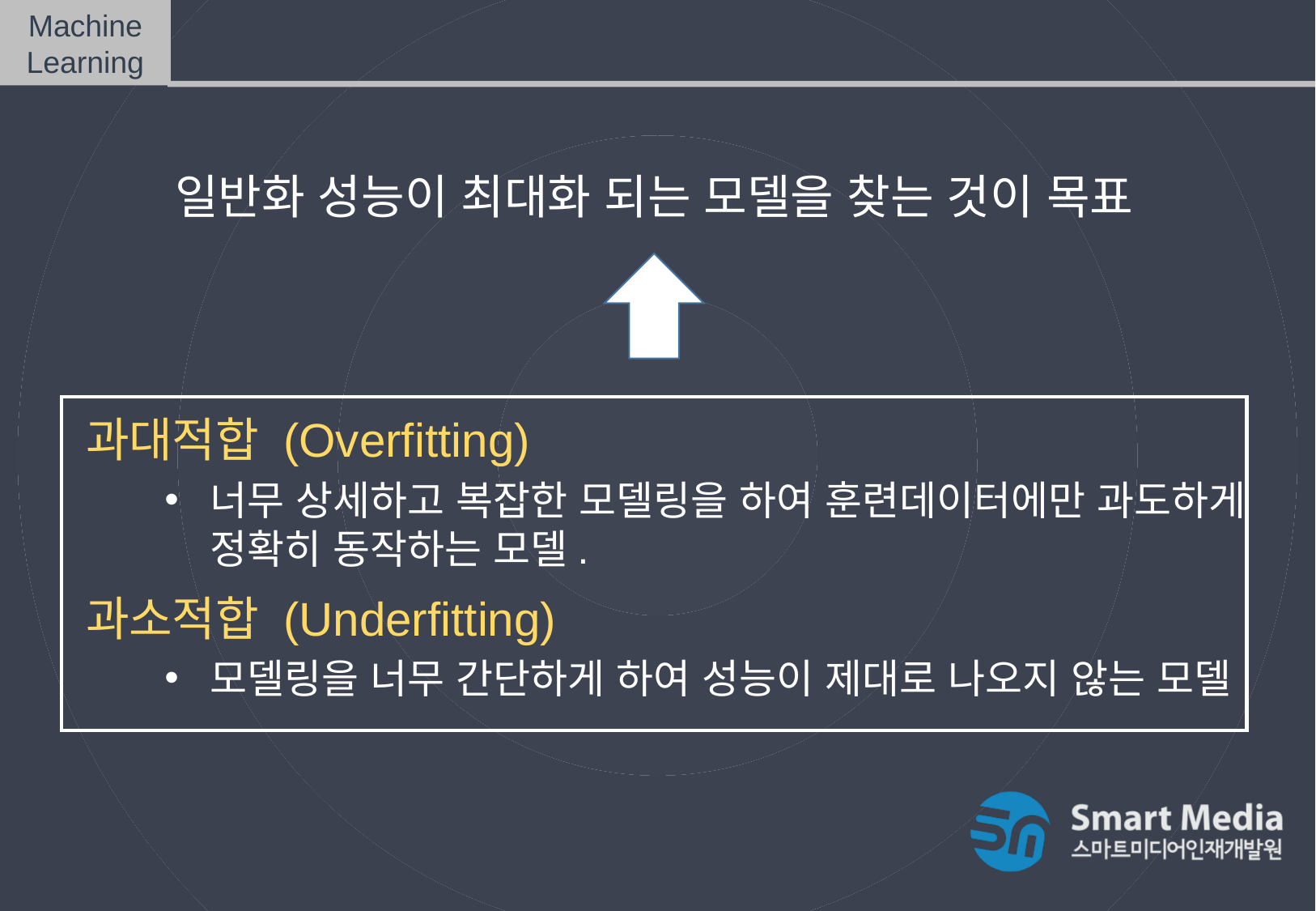

Machine Learning
일반화, 과대적합, 과소적합

일반화 성능이 최대화 되는 모델을 찾는 것이 목표

과대적합 (Overfitting)
너무 상세하고 복잡한 모델링을 하여 훈련데이터에만 과도하게 정확히 동작하는 모델.
과소적합 (Underfitting)
모델링을 너무 간단하게 하여 성능이 제대로 나오지 않는 모델.